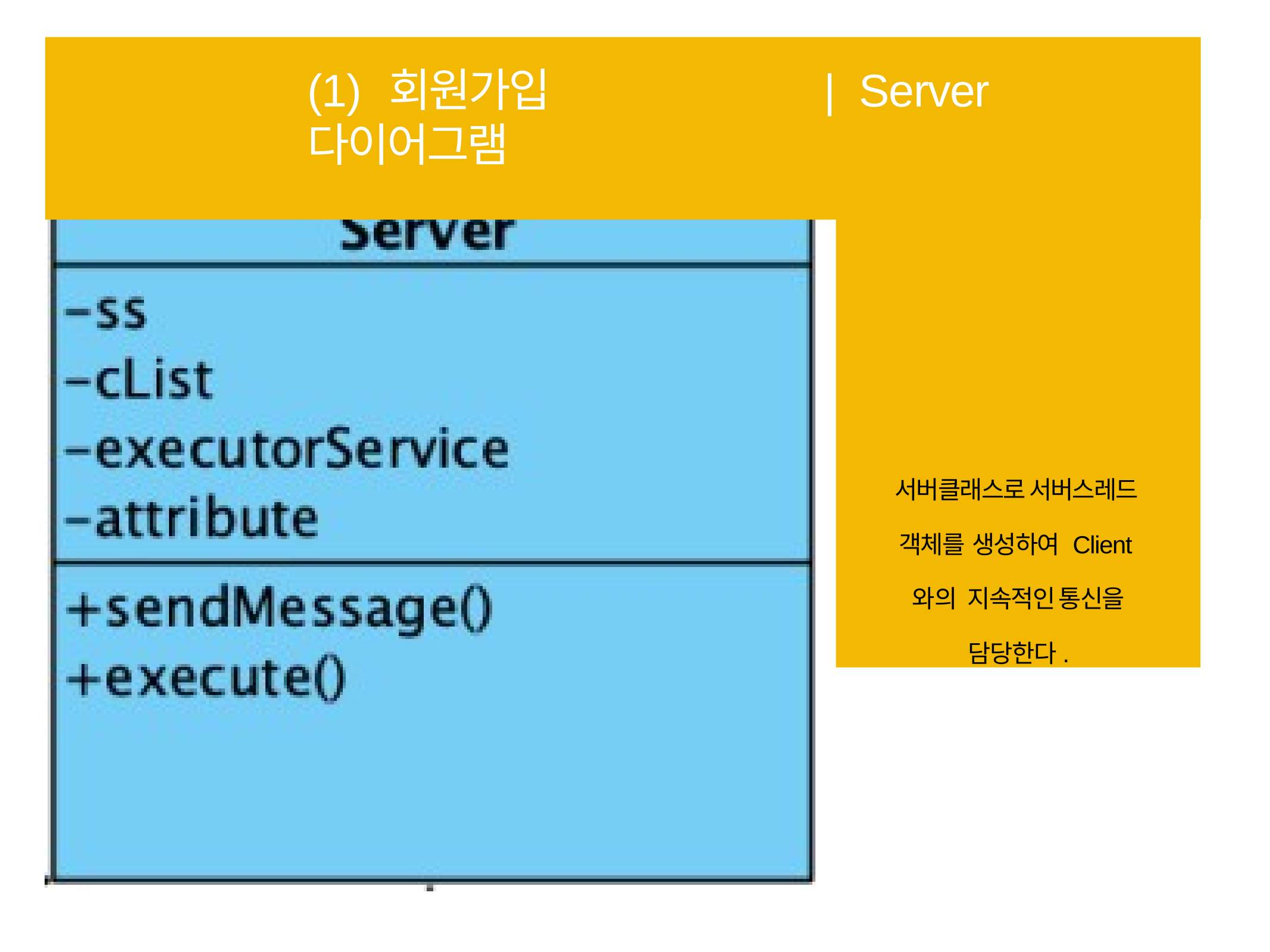

# (1) 회원가입	| Server 다이어그램

서버클래스로 서버스레드  객체를 생성하여 Client와의  지속적인 통신을 담당한다.